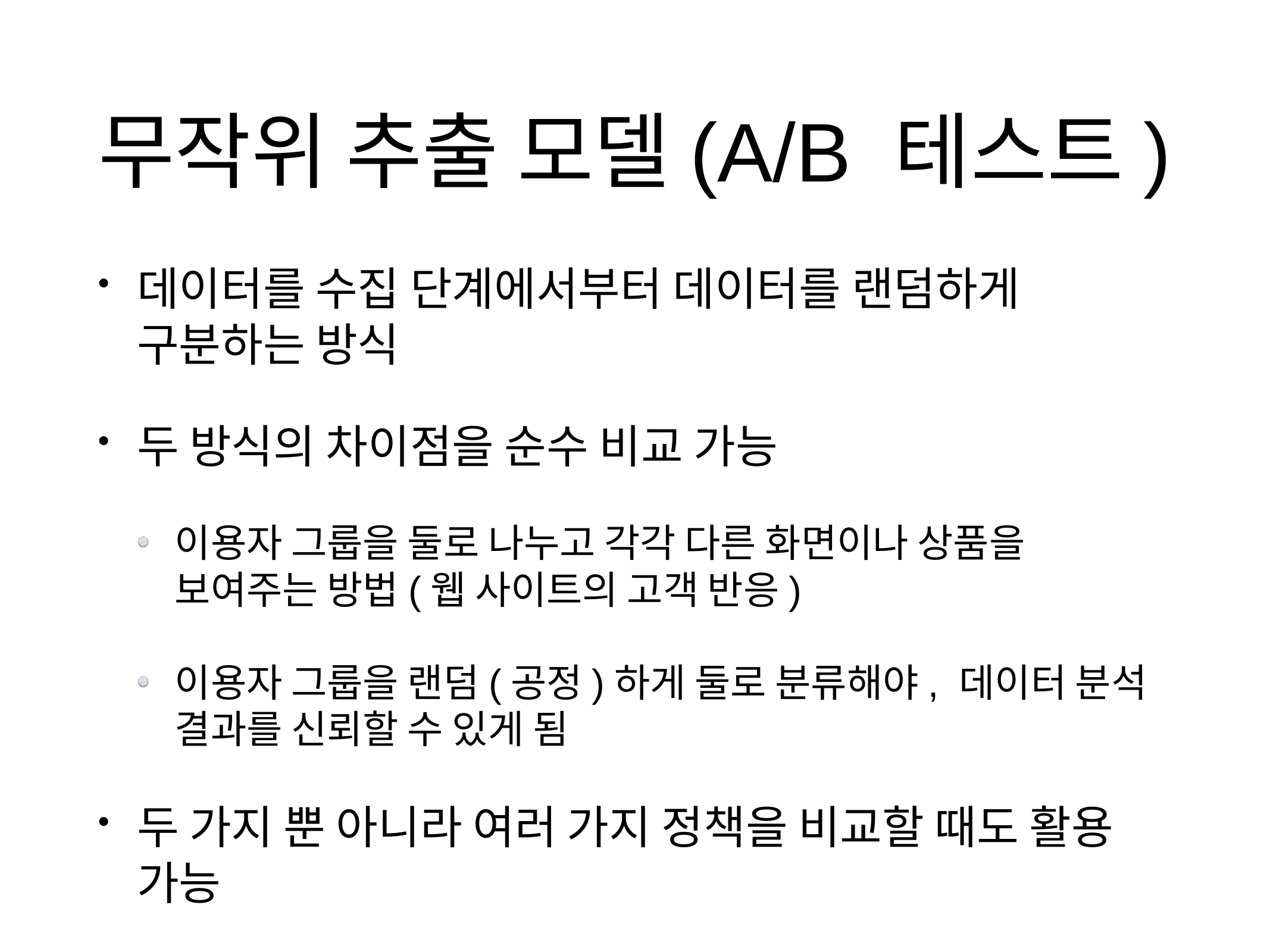

# 무작위 추출 모델(A/B 테스트)
데이터를 수집 단계에서부터 데이터를 랜덤하게 구분하는 방식
두 방식의 차이점을 순수 비교 가능
이용자 그룹을 둘로 나누고 각각 다른 화면이나 상품을 보여주는 방법(웹 사이트의 고객 반응)
이용자 그룹을 랜덤(공정)하게 둘로 분류해야, 데이터 분석 결과를 신뢰할 수 있게 됨
두 가지 뿐 아니라 여러 가지 정책을 비교할 때도 활용 가능
69